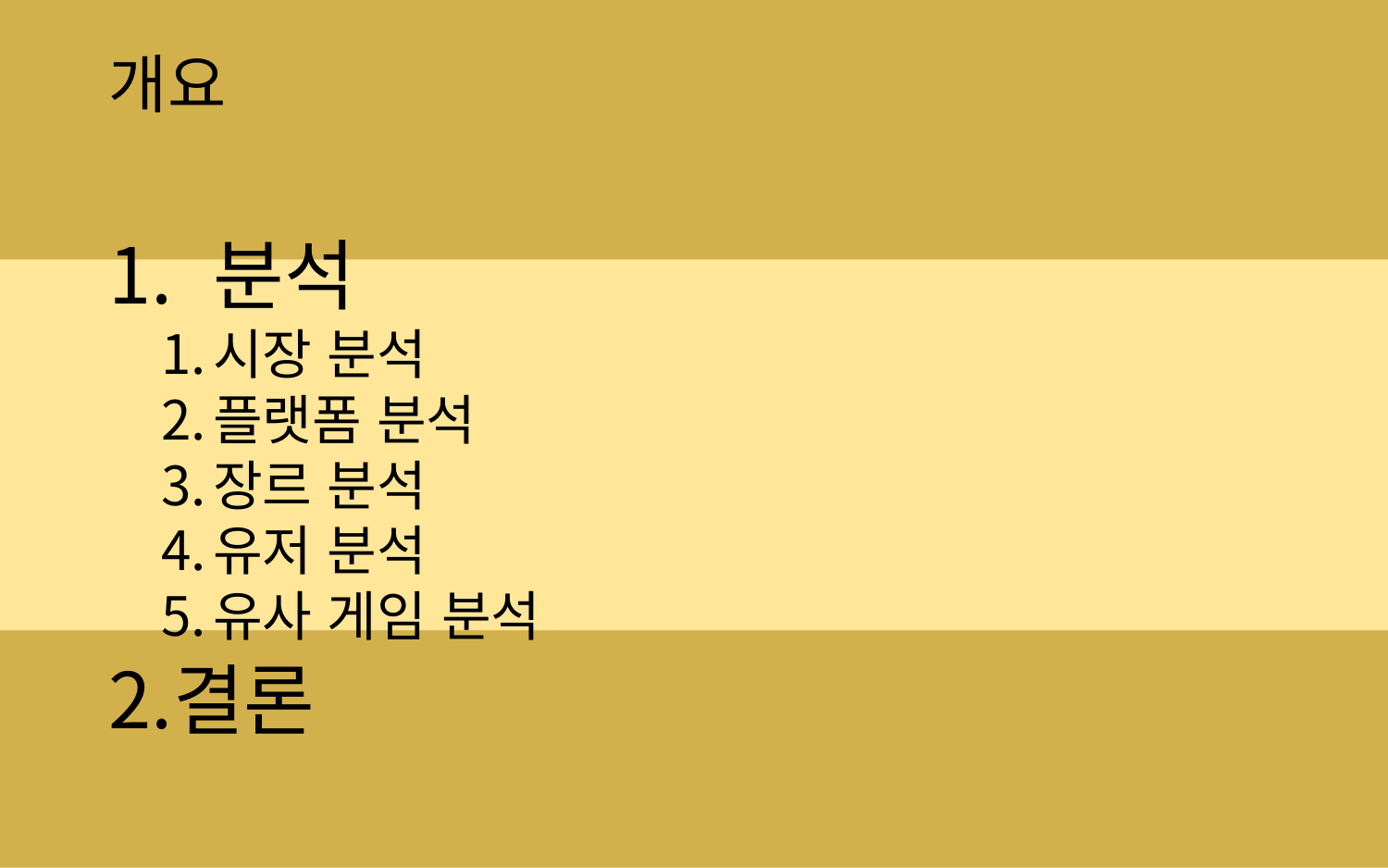

# 개요
 분석
시장 분석
플랫폼 분석
장르 분석
유저 분석
유사 게임 분석
결론